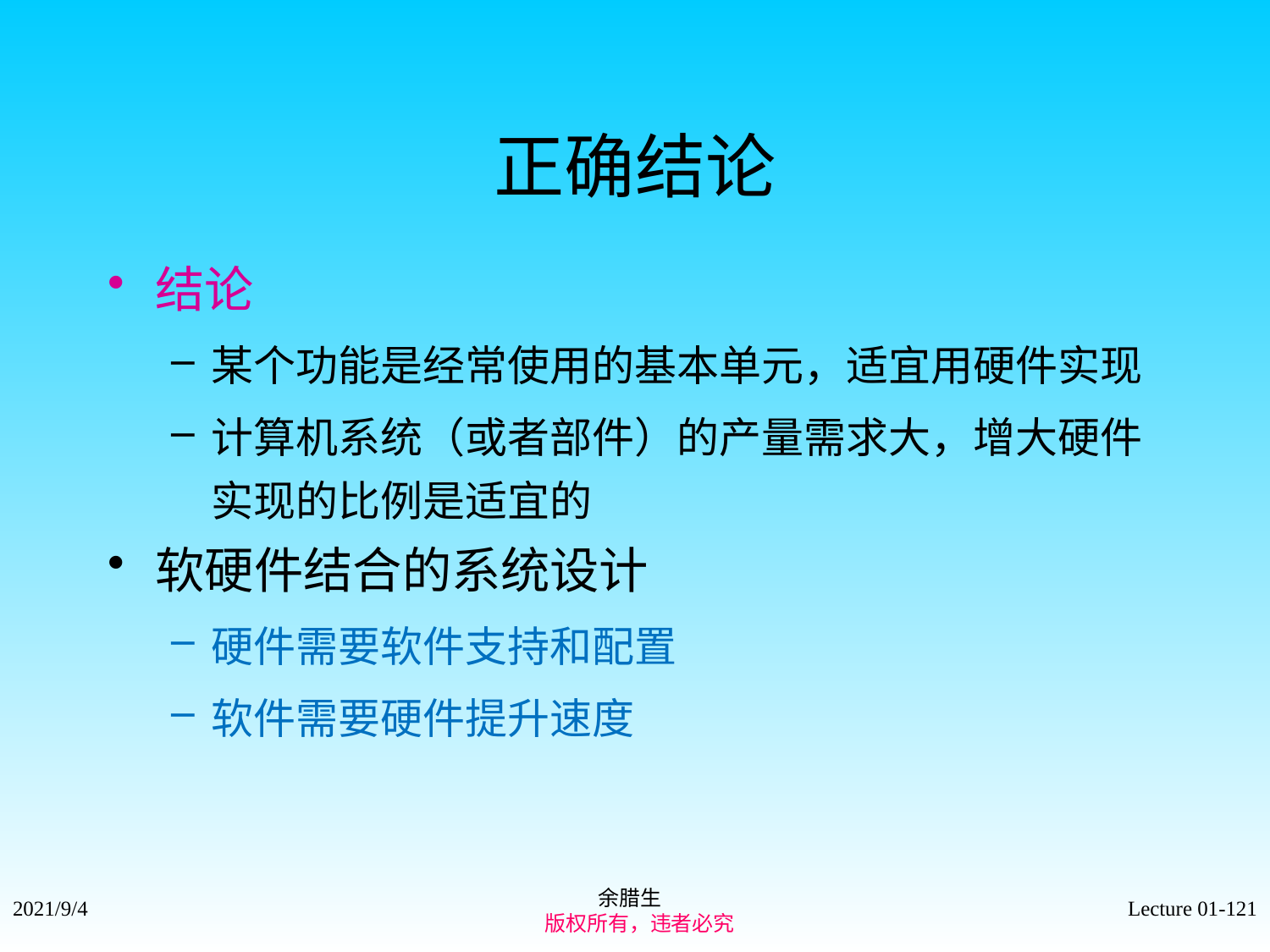

# 正确结论
结论
某个功能是经常使用的基本单元，适宜用硬件实现
计算机系统（或者部件）的产量需求大，增大硬件实现的比例是适宜的
软硬件结合的系统设计
硬件需要软件支持和配置
软件需要硬件提升速度
余腊生
 版权所有，违者必究
2021/9/4
Lecture 01-121